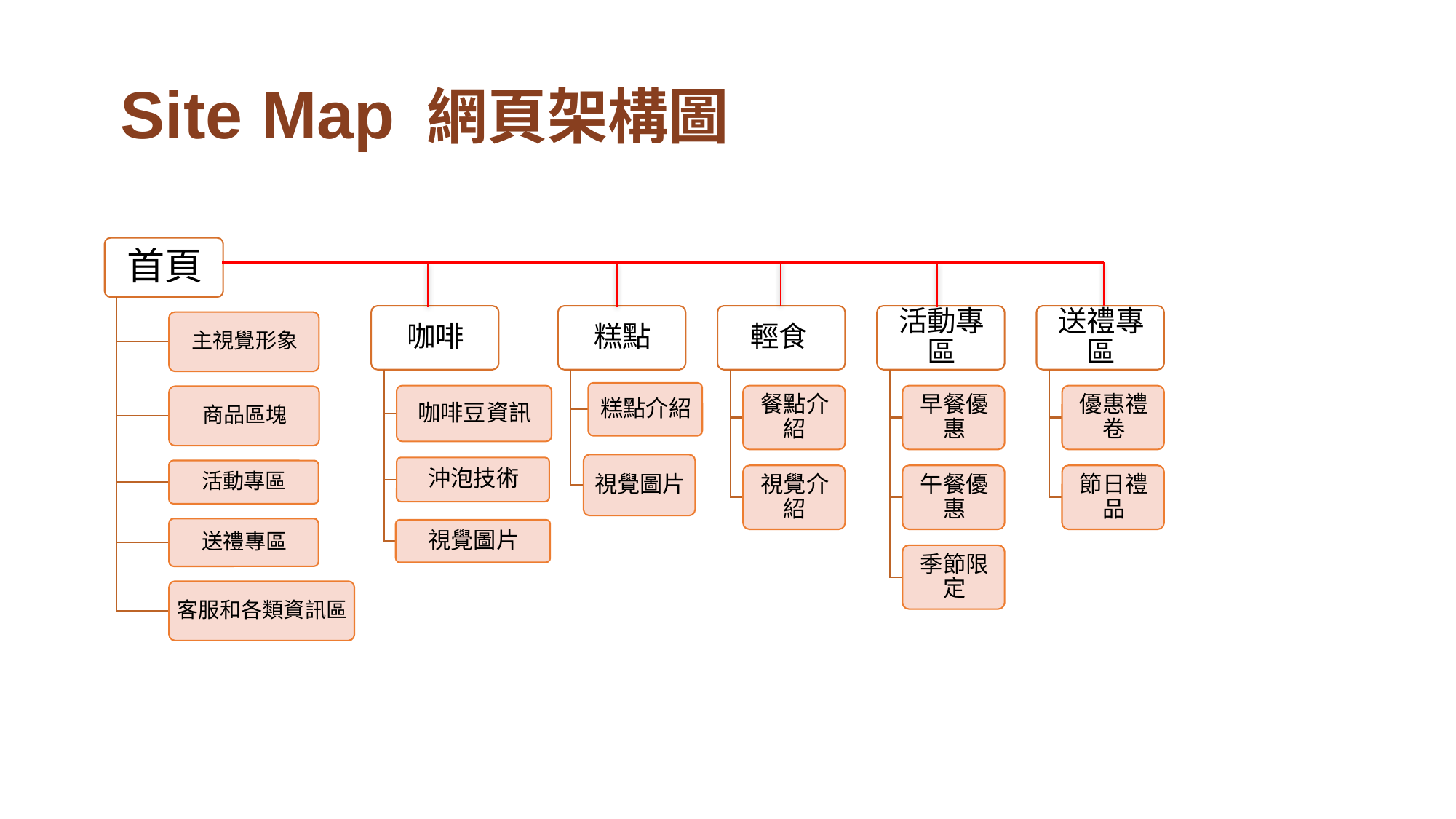

# Site Map 網頁架構圖
咖啡
咖啡豆資訊
沖泡技術
視覺圖片
糕點
糕點介紹
視覺圖片
輕食
餐點介紹
視覺介紹
活動專區
早餐優惠
午餐優惠
季節限定
送禮專區
優惠禮卷
節日禮品
首頁
主視覺形象
商品區塊
活動專區
送禮專區
客服和各類資訊區